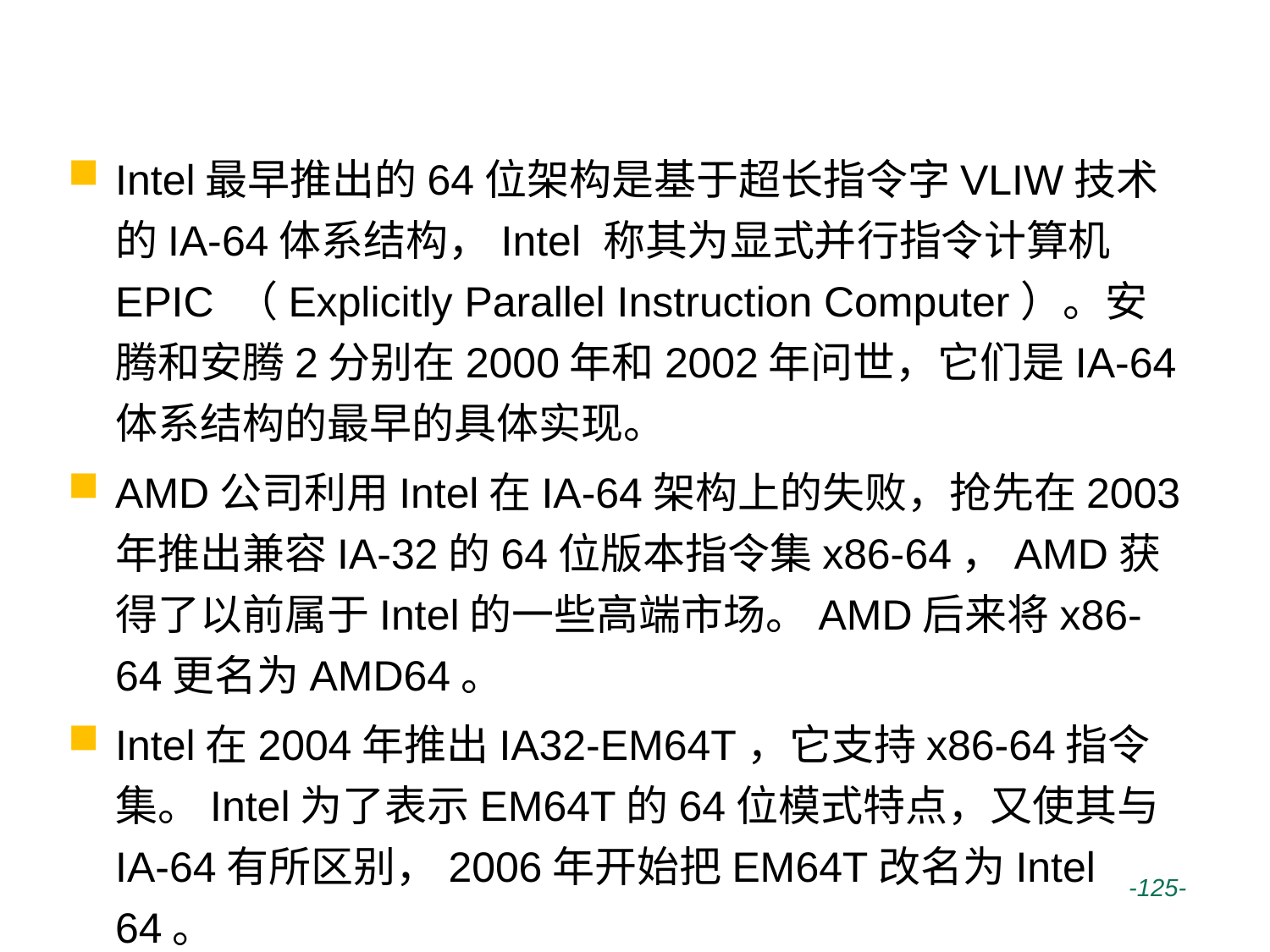

# X86-64架构
Intel最早推出的64位架构是基于超长指令字VLIW技术的IA-64体系结构，Intel 称其为显式并行指令计算机EPIC （Explicitly Parallel Instruction Computer）。安腾和安腾2分别在2000年和2002年问世，它们是IA-64体系结构的最早的具体实现。
AMD公司利用Intel在IA-64架构上的失败，抢先在2003年推出兼容IA-32的64位版本指令集x86-64，AMD获得了以前属于Intel的一些高端市场。AMD后来将x86-64更名为AMD64。
Intel在2004年推出IA32-EM64T，它支持x86-64指令集。Intel为了表示EM64T的64位模式特点，又使其与IA-64有所区别，2006年开始把EM64T改名为Intel 64。

 -125-